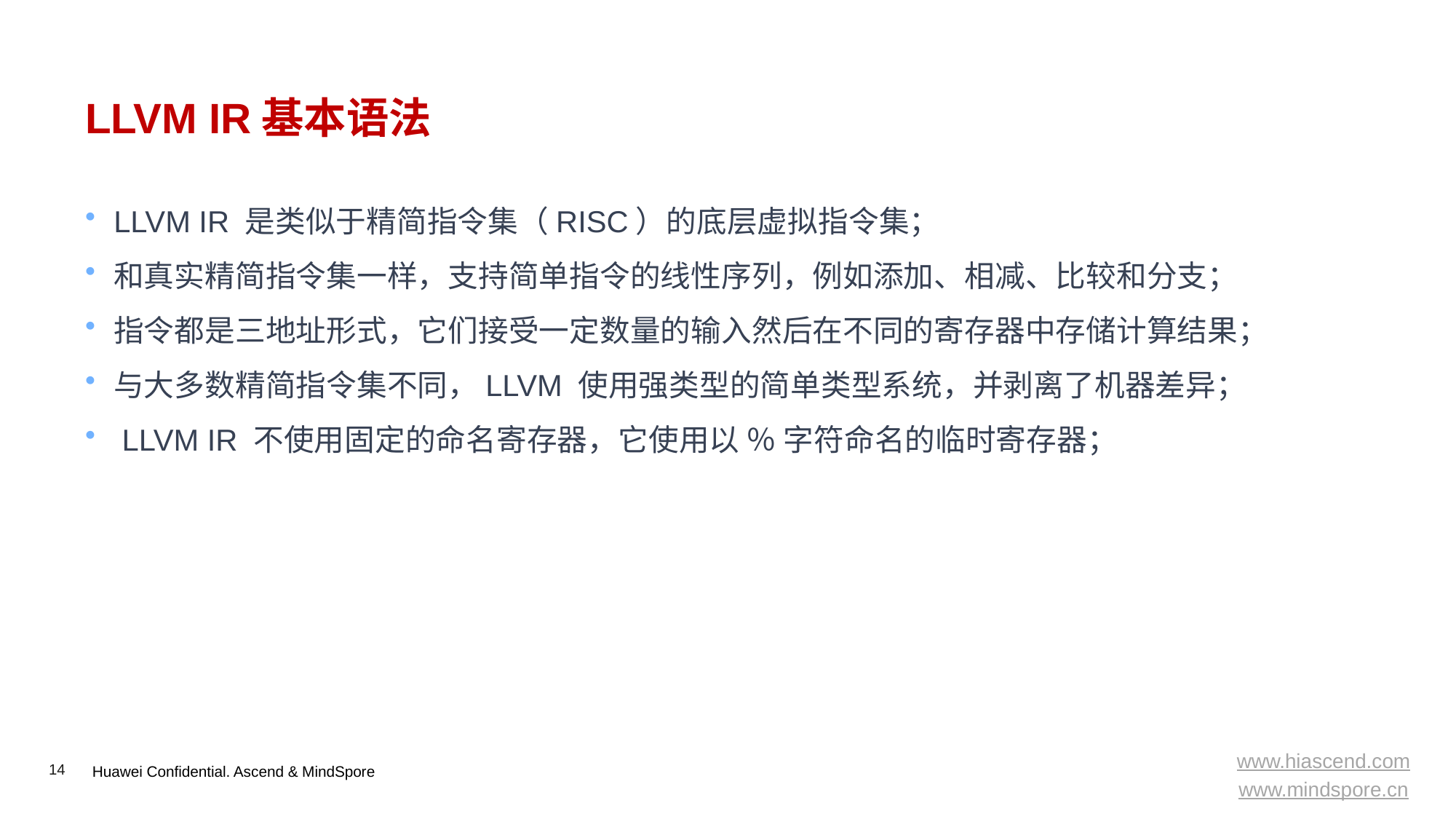

# LLVM IR基本语法
LLVM IR 是类似于精简指令集（RISC）的底层虚拟指令集；
和真实精简指令集一样，支持简单指令的线性序列，例如添加、相减、比较和分支；
指令都是三地址形式，它们接受一定数量的输入然后在不同的寄存器中存储计算结果；
与大多数精简指令集不同，LLVM 使用强类型的简单类型系统，并剥离了机器差异；
 LLVM IR 不使用固定的命名寄存器，它使用以 ％ 字符命名的临时寄存器；